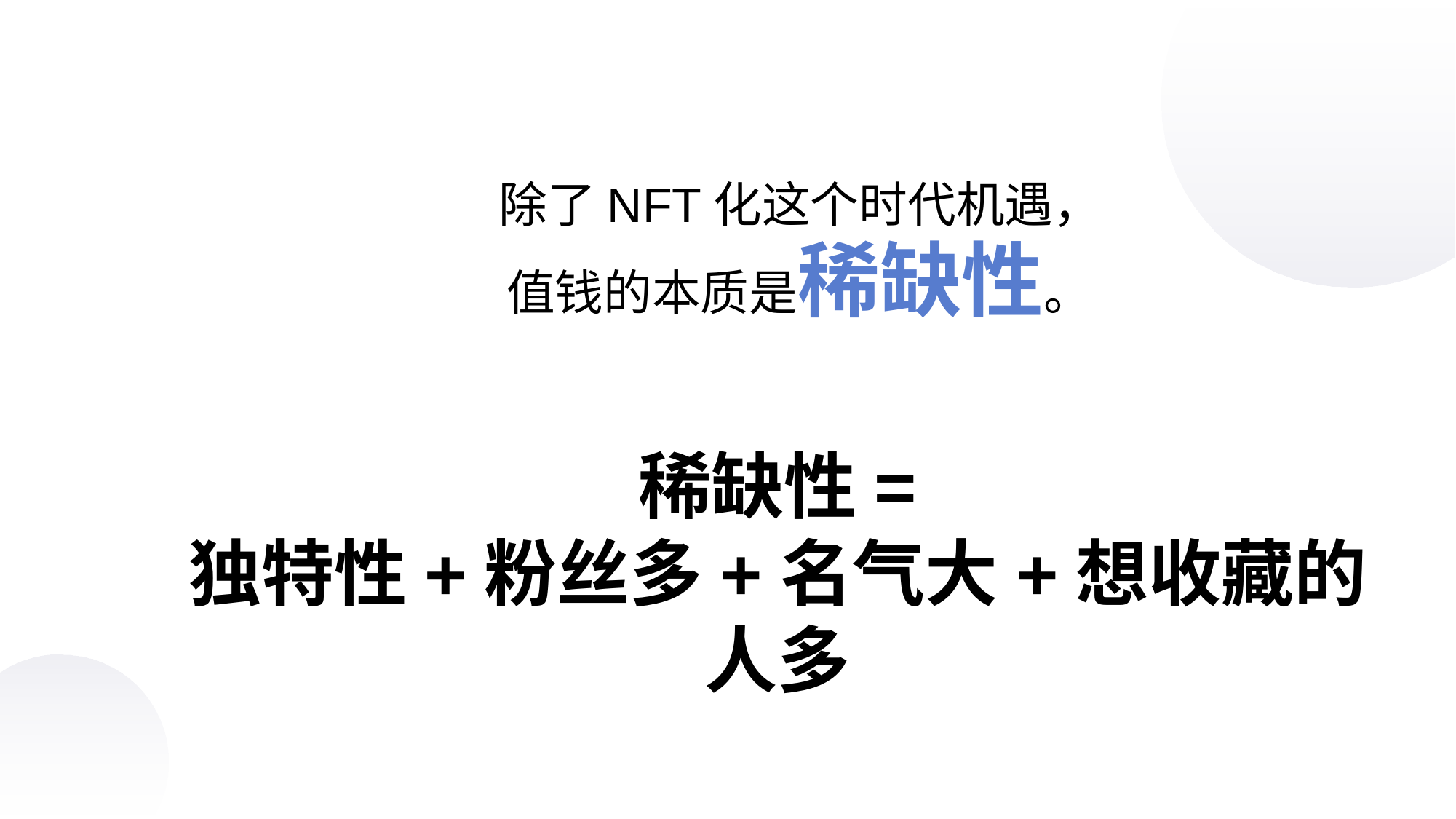

除了NFT化这个时代机遇，  值钱的本质是稀缺性。
稀缺性=
独特性+粉丝多+名气大+想收藏的人多